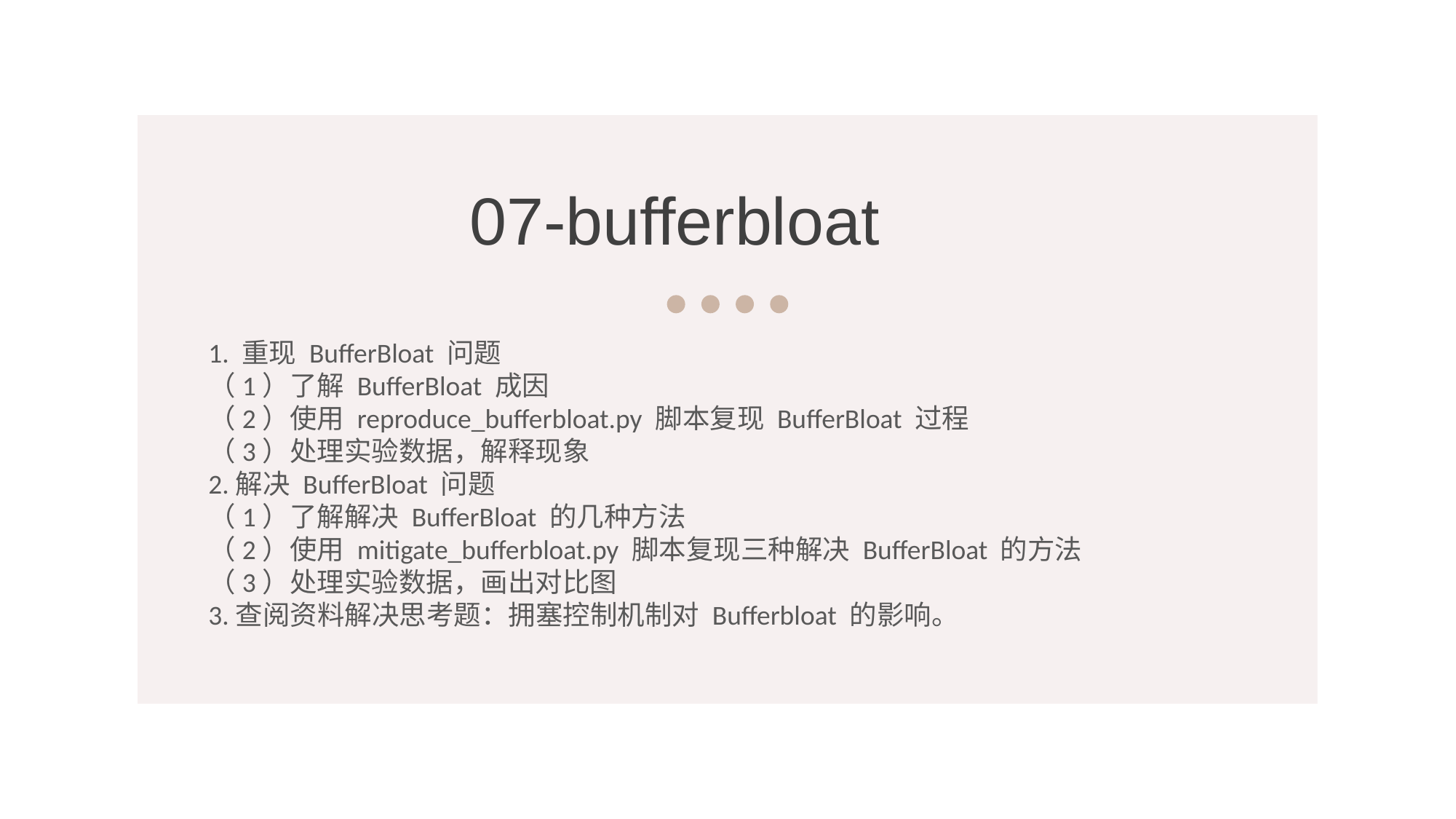

07-bufferbloat

1. 重现 BufferBloat 问题
（1）了解 BufferBloat 成因
（2）使用 reproduce_bufferbloat.py 脚本复现 BufferBloat 过程
（3）处理实验数据，解释现象
2.解决 BufferBloat 问题
（1）了解解决 BufferBloat 的几种方法
（2）使用 mitigate_bufferbloat.py 脚本复现三种解决 BufferBloat 的方法
（3）处理实验数据，画出对比图
3.查阅资料解决思考题：拥塞控制机制对 Bufferbloat 的影响。